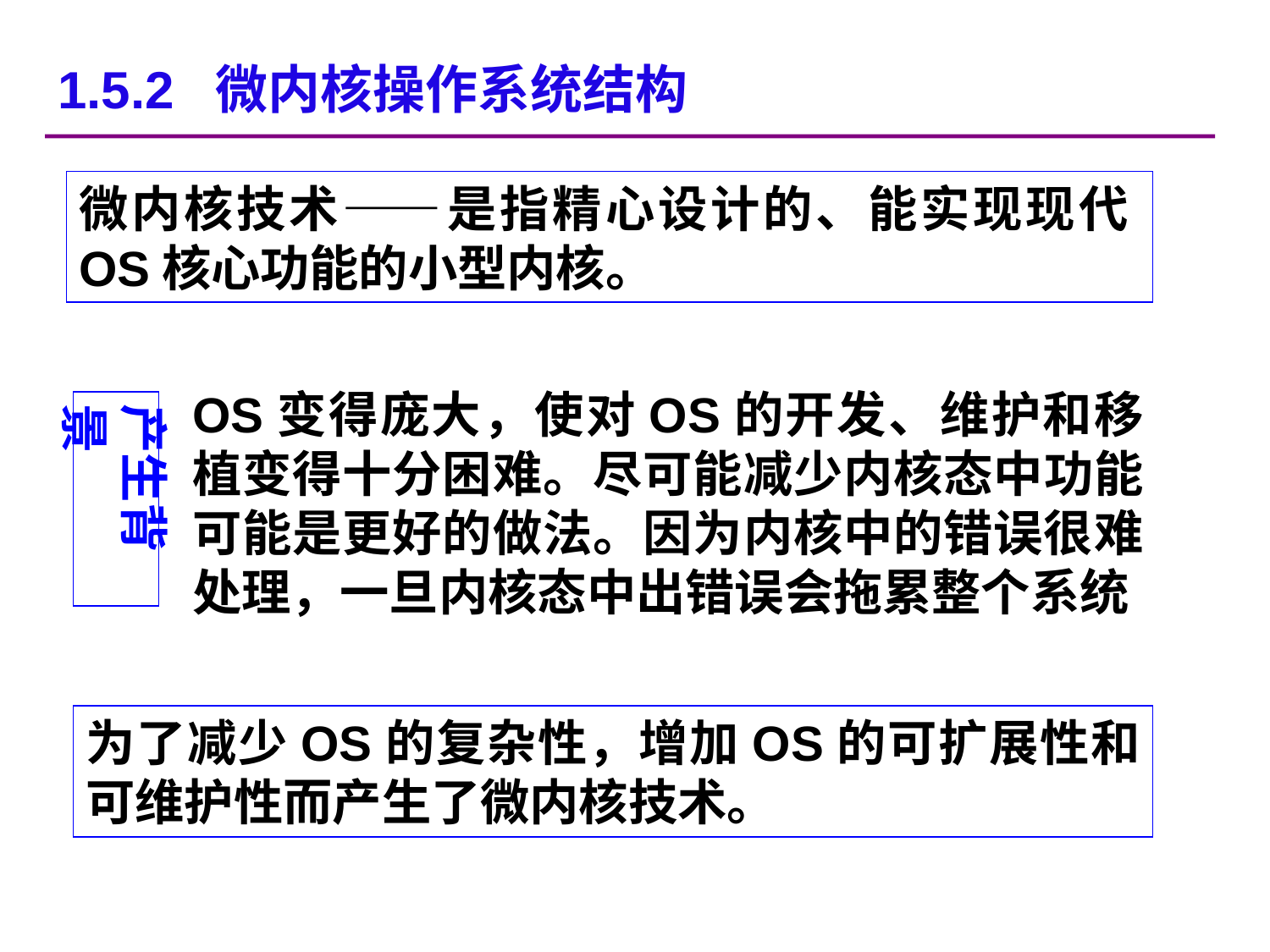

1.5.2  微内核操作系统结构

微内核技术——是指精心设计的、能实现现代OS核心功能的小型内核。
OS变得庞大，使对OS的开发、维护和移植变得十分困难。尽可能减少内核态中功能可能是更好的做法。因为内核中的错误很难处理，一旦内核态中出错误会拖累整个系统
产生背景
为了减少OS的复杂性，增加OS的可扩展性和可维护性而产生了微内核技术。
101